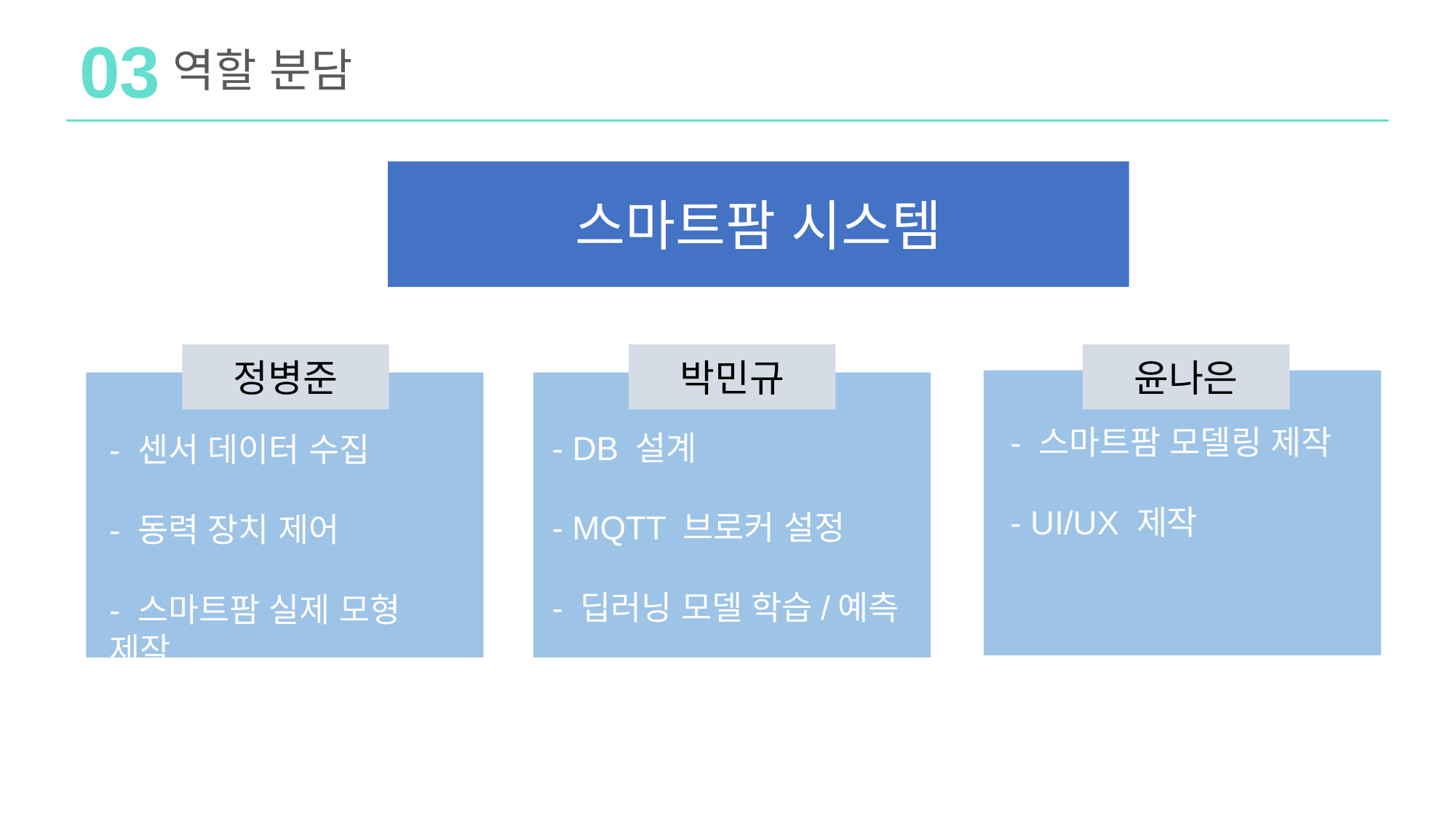

03
역할 분담

스마트팜 시스템

정병준
박민규
윤나은
- 스마트팜 모델링 제작

- UI/UX 제작
- DB 설계

- MQTT 브로커 설정

- 딥러닝 모델 학습/예측
- 센서 데이터 수집

- 동력 장치 제어

- 스마트팜 실제 모형 제작